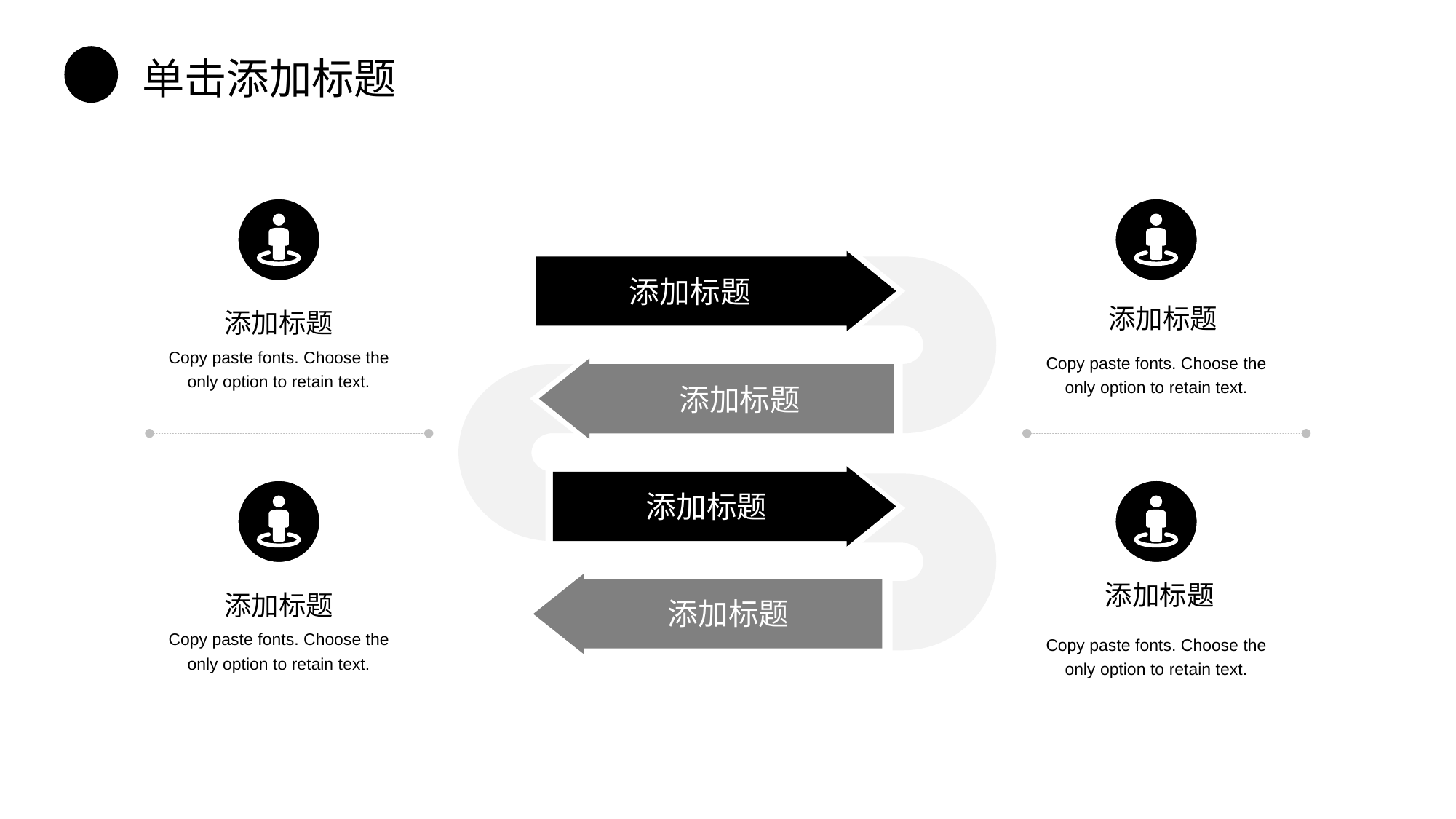

单击添加标题

添加标题
添加标题
添加标题
Copy paste fonts. Choose the only option to retain text.
Copy paste fonts. Choose the only option to retain text.

添加标题

添加标题

添加标题

添加标题
添加标题
Copy paste fonts. Choose the only option to retain text.
Copy paste fonts. Choose the only option to retain text.